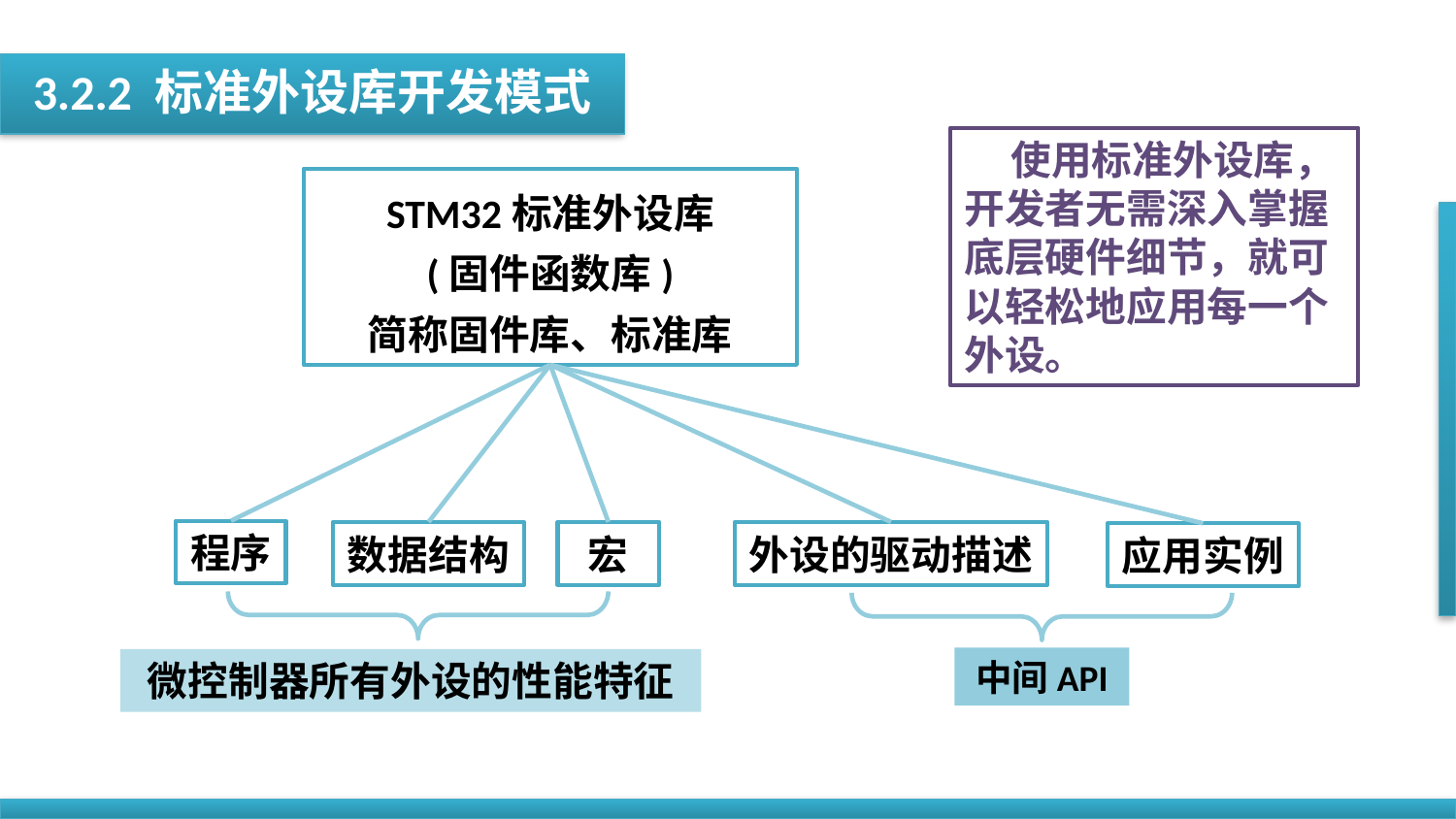

3.2.2 标准外设库开发模式
    使用标准外设库，开发者无需深入掌握底层硬件细节，就可以轻松地应用每一个外设。
STM32标准外设库
(固件函数库)
简称固件库、标准库

程序
数据结构
宏
外设的驱动描述
应用实例
中间API
微控制器所有外设的性能特征